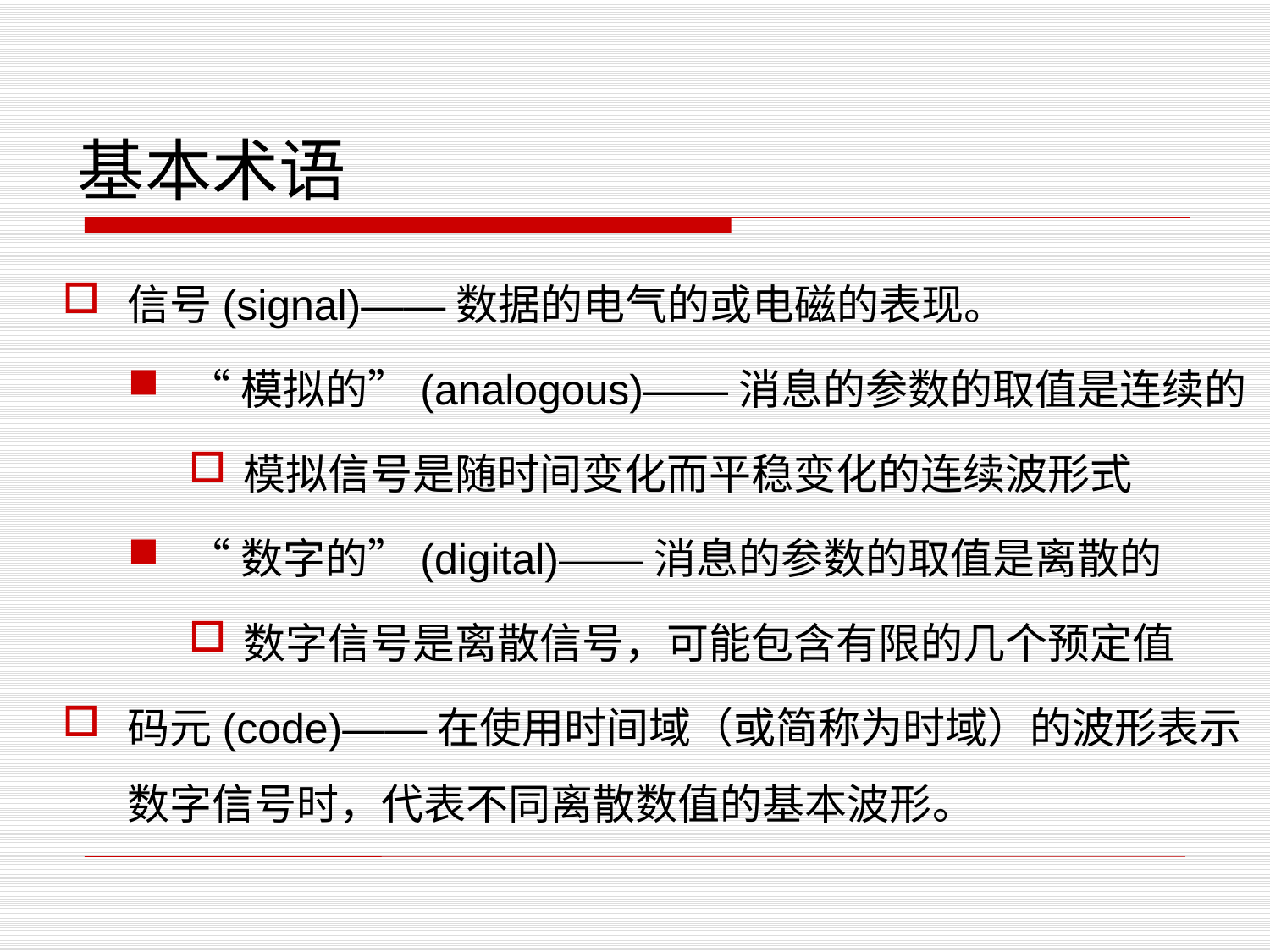

# 基本术语
信号(signal)——数据的电气的或电磁的表现。
“模拟的”(analogous)——消息的参数的取值是连续的
模拟信号是随时间变化而平稳变化的连续波形式
“数字的”(digital)——消息的参数的取值是离散的
数字信号是离散信号，可能包含有限的几个预定值
码元(code)——在使用时间域（或简称为时域）的波形表示数字信号时，代表不同离散数值的基本波形。